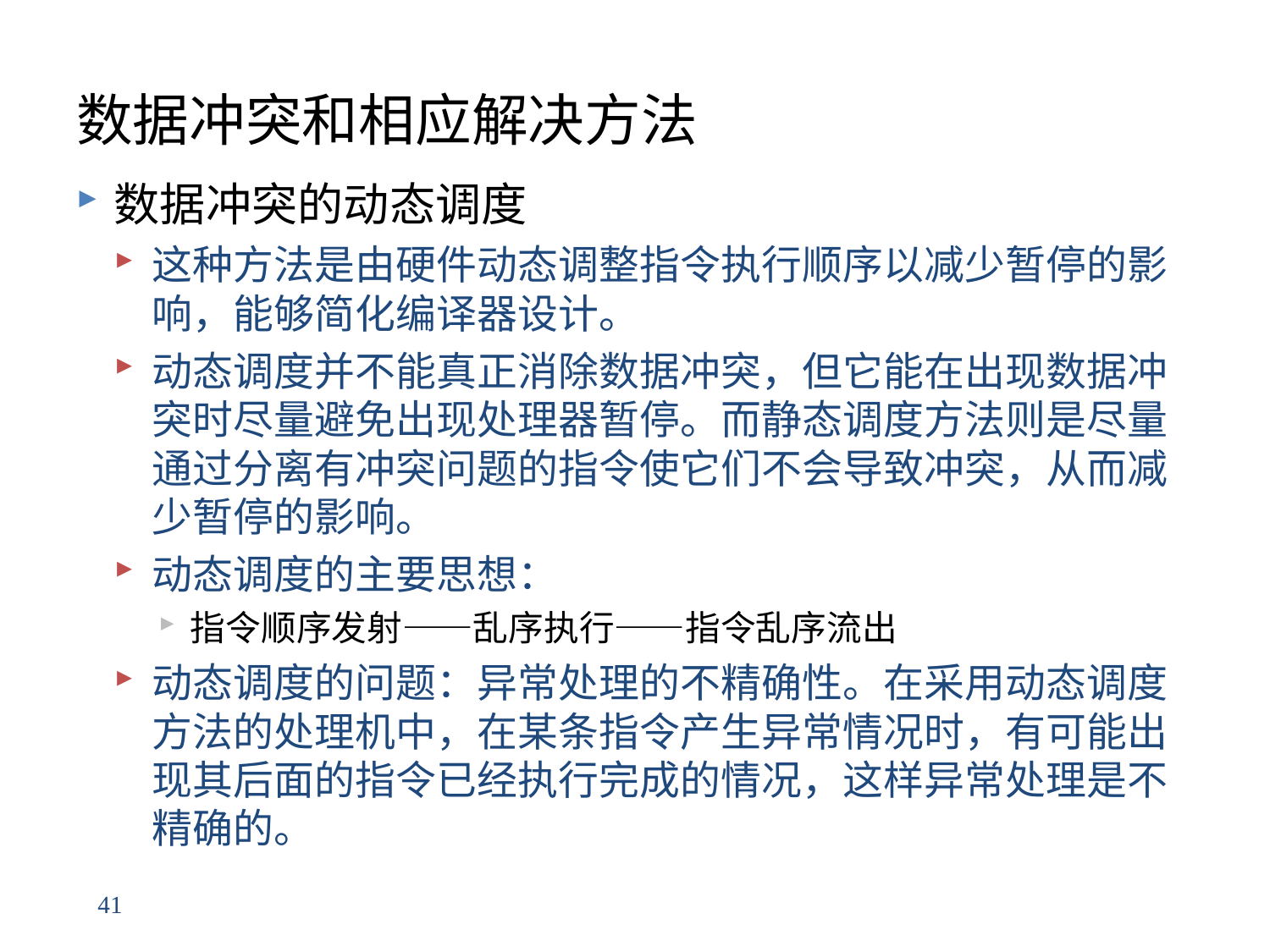

# 数据冲突和相应解决方法
数据冲突的动态调度
这种方法是由硬件动态调整指令执行顺序以减少暂停的影响，能够简化编译器设计。
动态调度并不能真正消除数据冲突，但它能在出现数据冲突时尽量避免出现处理器暂停。而静态调度方法则是尽量通过分离有冲突问题的指令使它们不会导致冲突，从而减少暂停的影响。
动态调度的主要思想：
指令顺序发射——乱序执行——指令乱序流出
动态调度的问题：异常处理的不精确性。在采用动态调度方法的处理机中，在某条指令产生异常情况时，有可能出现其后面的指令已经执行完成的情况，这样异常处理是不精确的。
41